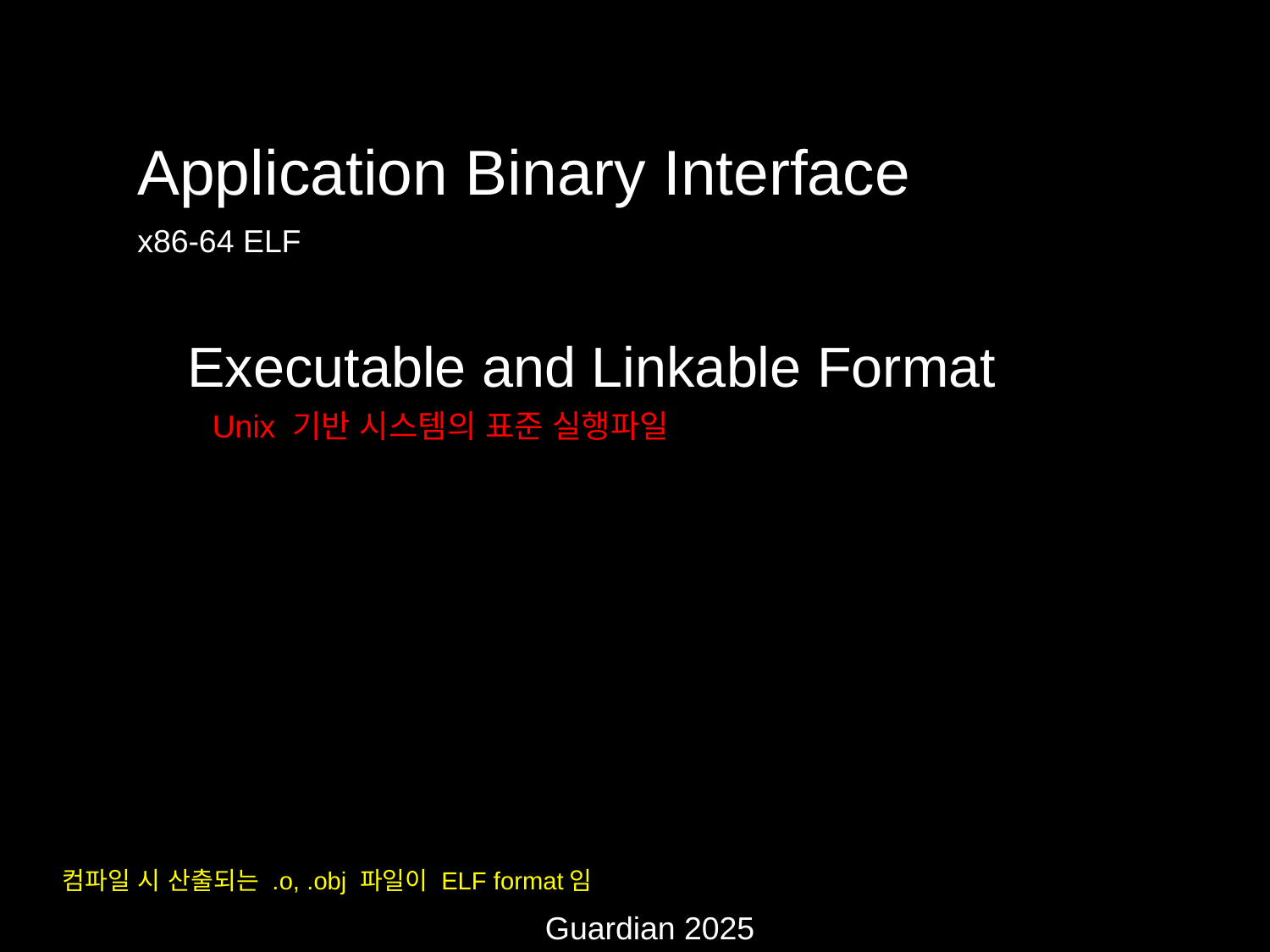

Application Binary Interface
x86-64 ELF
Executable and Linkable Format
Unix 기반 시스템의 표준 실행파일
컴파일 시 산출되는 .o, .obj 파일이 ELF format임